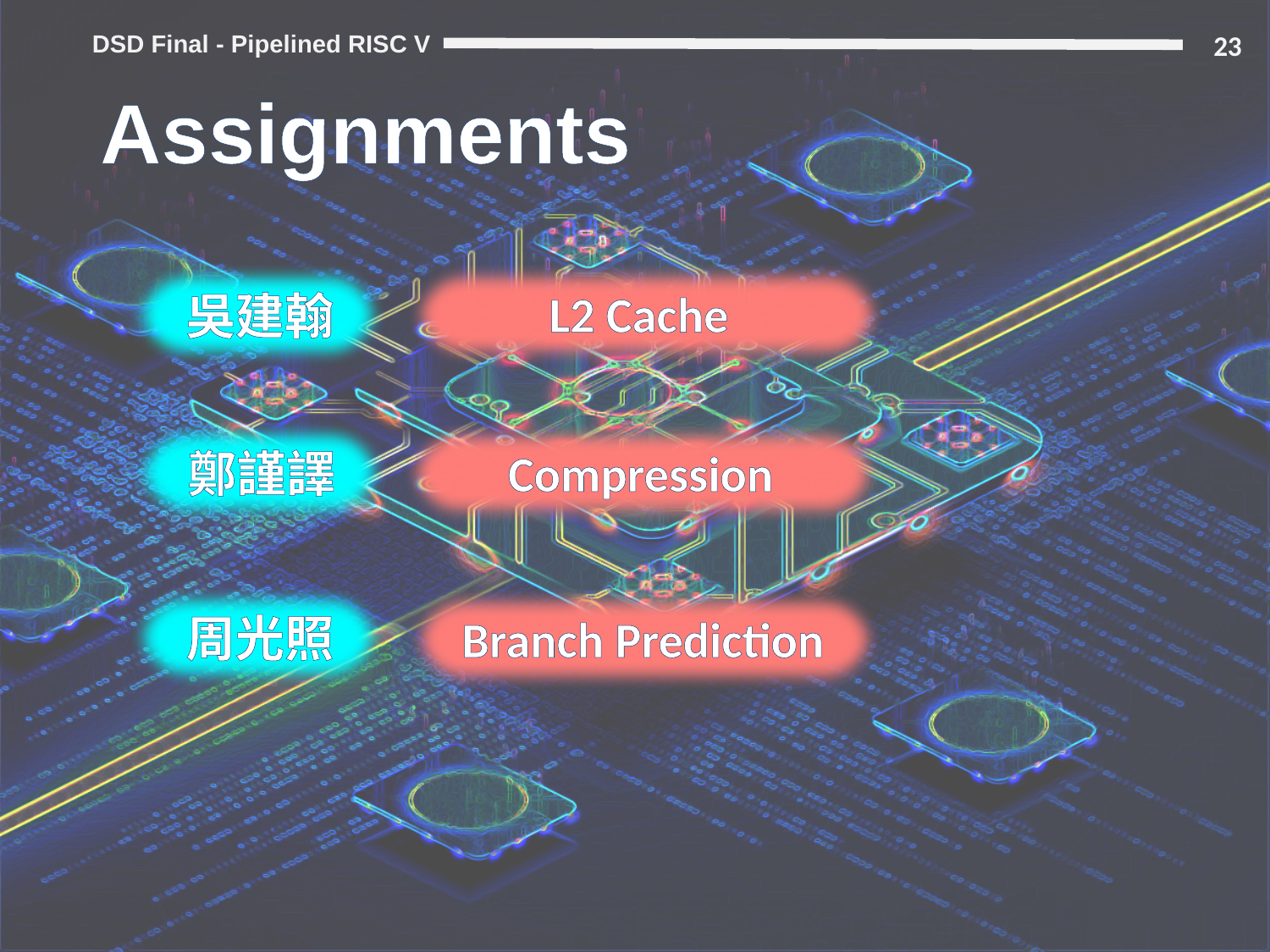

23
# Assignments

L2 Cache

吳建翰

鄭謹譯

Compression

周光照

Branch Prediction